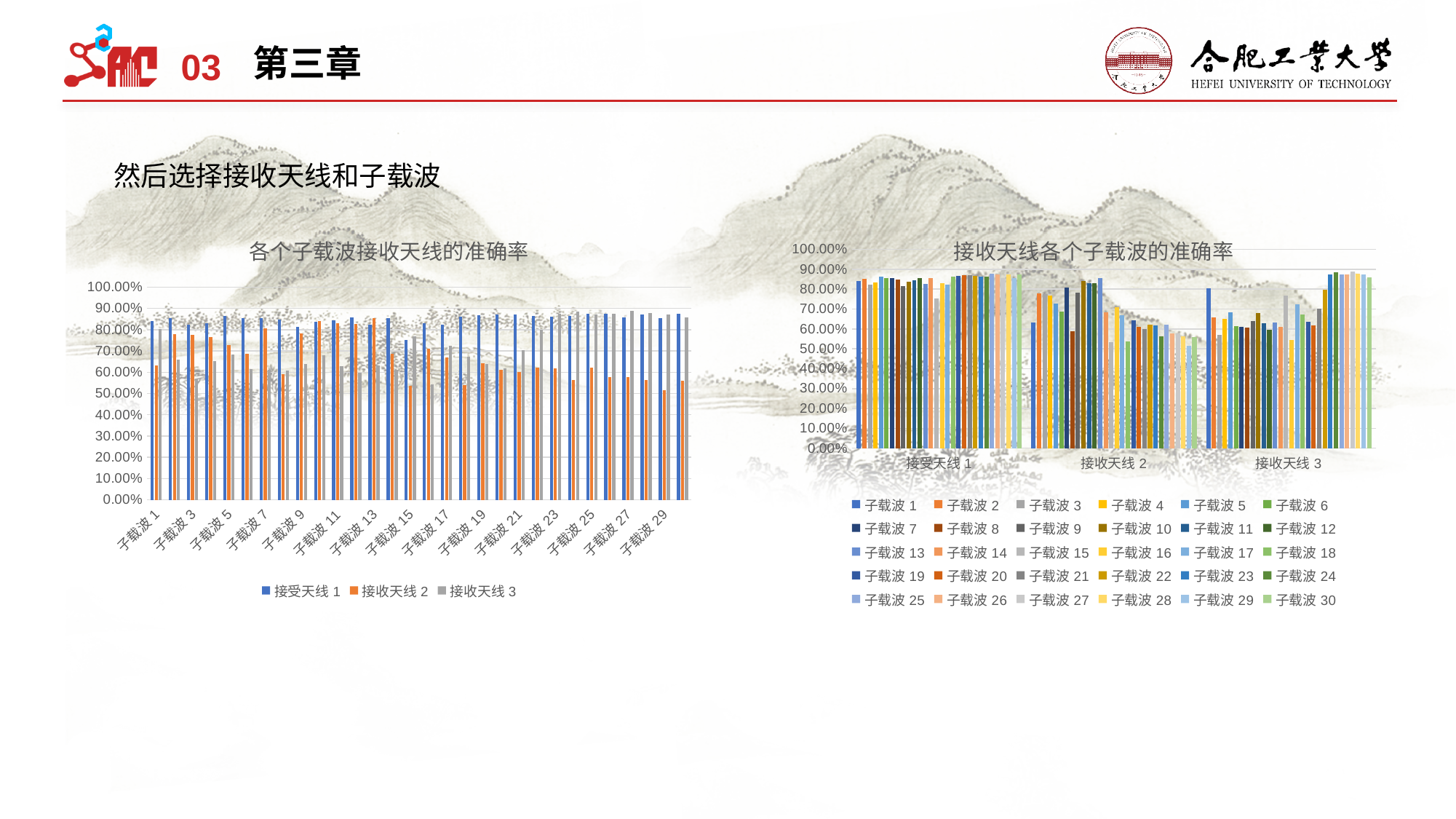

03
第三章
然后选择接收天线和子载波

### Chart: 各个子载波接收天线的准确率

| Category | 接受天线1 | 接收天线2 | 接收天线3 |
|---|---|---|---|
| 子载波1 | 0.839 | 0.633 | 0.803 |
| 子载波2 | 0.853 | 0.779 | 0.658 |
| 子载波3 | 0.824 | 0.775 | 0.571 |
| 子载波4 | 0.832 | 0.767 | 0.652 |
| 子载波5 | 0.863 | 0.729 | 0.682 |
| 子载波6 | 0.854 | 0.686 | 0.615 |
| 子载波7 | 0.856 | 0.807 | 0.61 |
| 子载波8 | 0.848 | 0.589 | 0.607 |
| 子载波9 | 0.815 | 0.782 | 0.64 |
| 子载波10 | 0.837 | 0.84 | 0.681 |
| 子载波11 | 0.844 | 0.83 | 0.629 |
| 子载波12 | 0.857 | 0.828 | 0.597 |
| 子载波13 | 0.825 | 0.856 | 0.633 |
| 子载波14 | 0.854 | 0.685 | 0.611 |
| 子载波15 | 0.753 | 0.535 | 0.768 |
| 子载波16 | 0.829 | 0.71 | 0.543 |
| 子载波17 | 0.822 | 0.669 | 0.723 |
| 子载波18 | 0.862 | 0.538 | 0.674 |
| 子载波19 | 0.867 | 0.643 | 0.637 |
| 子载波20 | 0.871 | 0.612 | 0.618 |
| 子载波21 | 0.871 | 0.6 | 0.703 |
| 子载波22 | 0.865 | 0.62 | 0.798 |
| 子载波23 | 0.861 | 0.618 | 0.875 |
| 子载波24 | 0.863 | 0.563 | 0.886 |
| 子载波25 | 0.876 | 0.622 | 0.873 |
| 子载波26 | 0.874 | 0.577 | 0.875 |
| 子载波27 | 0.857 | 0.576 | 0.888 |
| 子载波28 | 0.873 | 0.563 | 0.879 |
| 子载波29 | 0.855 | 0.514 | 0.872 |
| 子载波30 | 0.875 | 0.559 | 0.858 |

### Chart: 接收天线各个子载波的准确率

| Category | 子载波1 | 子载波2 | 子载波3 | 子载波4 | 子载波5 | 子载波6 | 子载波7 | 子载波8 | 子载波9 | 子载波10 | 子载波11 | 子载波12 | 子载波13 | 子载波14 | 子载波15 | 子载波16 | 子载波17 | 子载波18 | 子载波19 | 子载波20 | 子载波21 | 子载波22 | 子载波23 | 子载波24 | 子载波25 | 子载波26 | 子载波27 | 子载波28 | 子载波29 | 子载波30 |
|---|---|---|---|---|---|---|---|---|---|---|---|---|---|---|---|---|---|---|---|---|---|---|---|---|---|---|---|---|---|---|
| 接受天线1 | 0.839 | 0.853 | 0.824 | 0.832 | 0.863 | 0.854 | 0.856 | 0.848 | 0.815 | 0.837 | 0.844 | 0.857 | 0.825 | 0.854 | 0.753 | 0.829 | 0.822 | 0.862 | 0.867 | 0.871 | 0.871 | 0.865 | 0.861 | 0.863 | 0.876 | 0.874 | 0.857 | 0.873 | 0.855 | 0.875 |
| 接收天线2 | 0.633 | 0.779 | 0.775 | 0.767 | 0.729 | 0.686 | 0.807 | 0.589 | 0.782 | 0.84 | 0.83 | 0.828 | 0.856 | 0.685 | 0.535 | 0.71 | 0.669 | 0.538 | 0.643 | 0.612 | 0.6 | 0.62 | 0.618 | 0.563 | 0.622 | 0.577 | 0.576 | 0.563 | 0.514 | 0.559 |
| 接收天线3 | 0.803 | 0.658 | 0.571 | 0.652 | 0.682 | 0.615 | 0.61 | 0.607 | 0.64 | 0.681 | 0.629 | 0.597 | 0.633 | 0.611 | 0.768 | 0.543 | 0.723 | 0.674 | 0.637 | 0.618 | 0.703 | 0.798 | 0.875 | 0.886 | 0.873 | 0.875 | 0.888 | 0.879 | 0.872 | 0.858 |